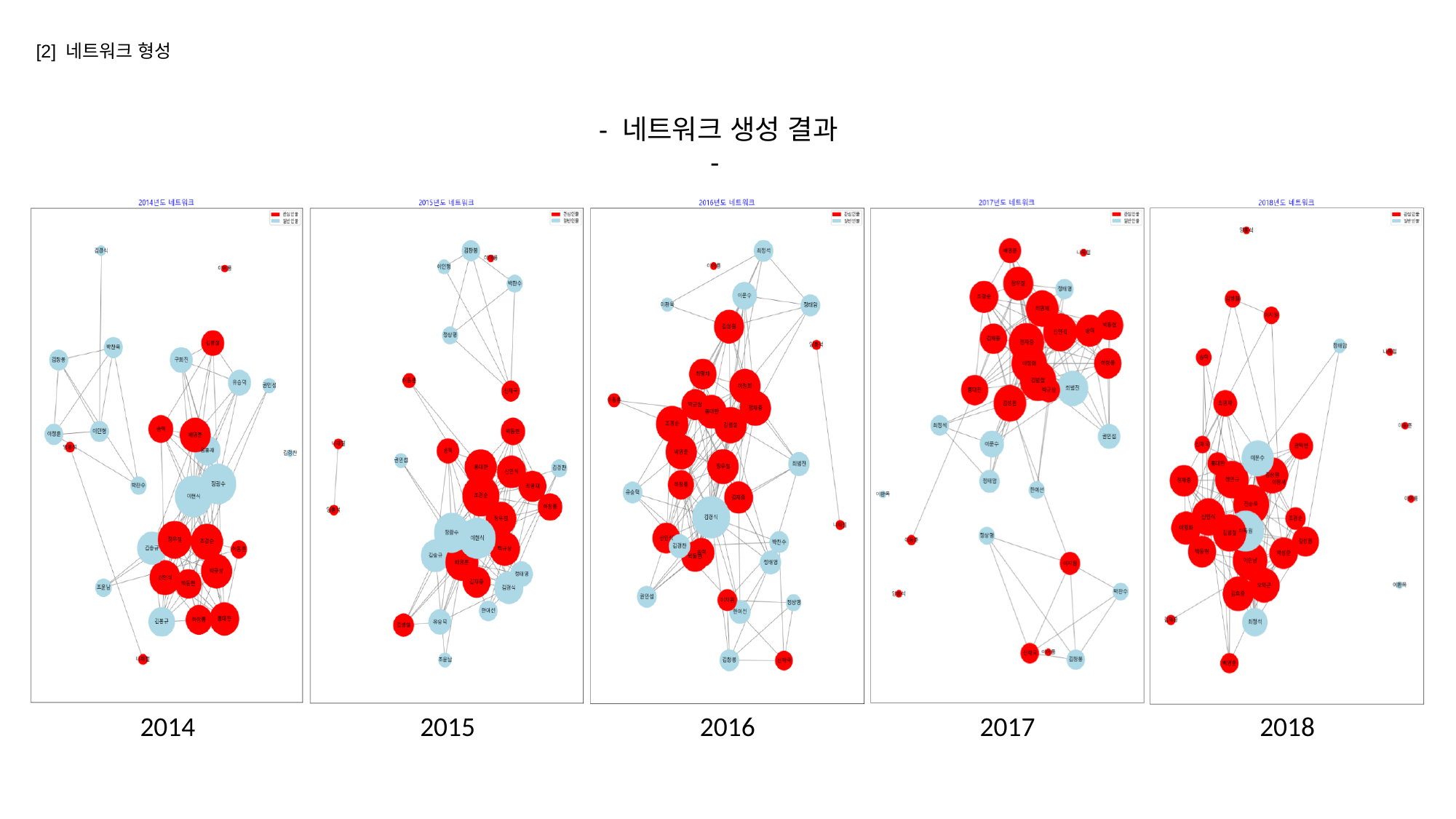

[2] 네트워크 형성
- 네트워크 생성 결과 -

|  |  |  |  |  |
| --- | --- | --- | --- | --- |
| 2014 | 2015 | 2016 | 2017 | 2018 |